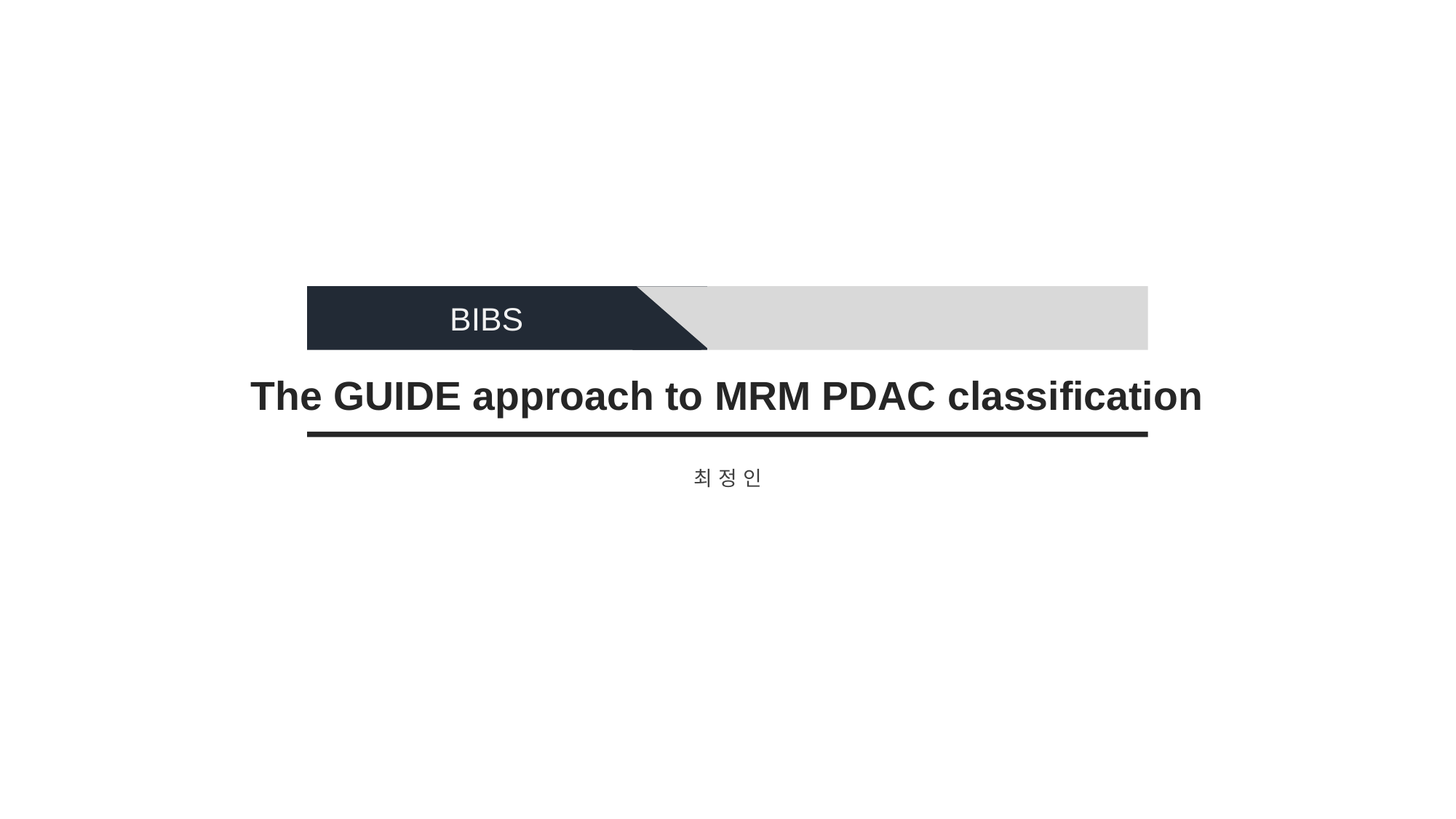

BIBS
The GUIDE approach to MRM PDAC classification

최정인